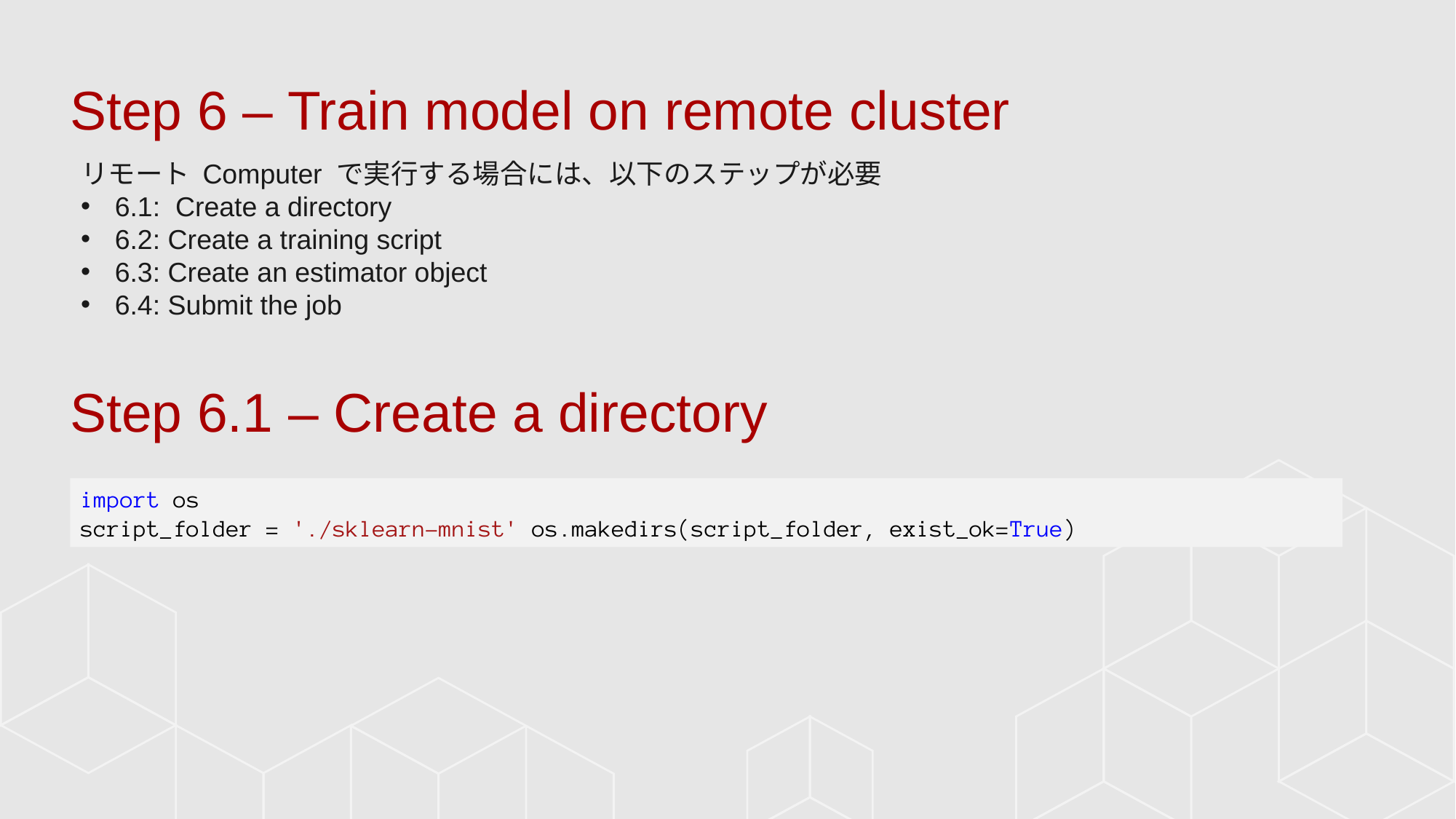

Step 6 – Train model on remote cluster
リモート Computer で実行する場合には、以下のステップが必要
6.1:  Create a directory
6.2: Create a training script
6.3: Create an estimator object
6.4: Submit the job
Step 6.1 – Create a directory
import os
script_folder = './sklearn-mnist' os.makedirs(script_folder, exist_ok=True)